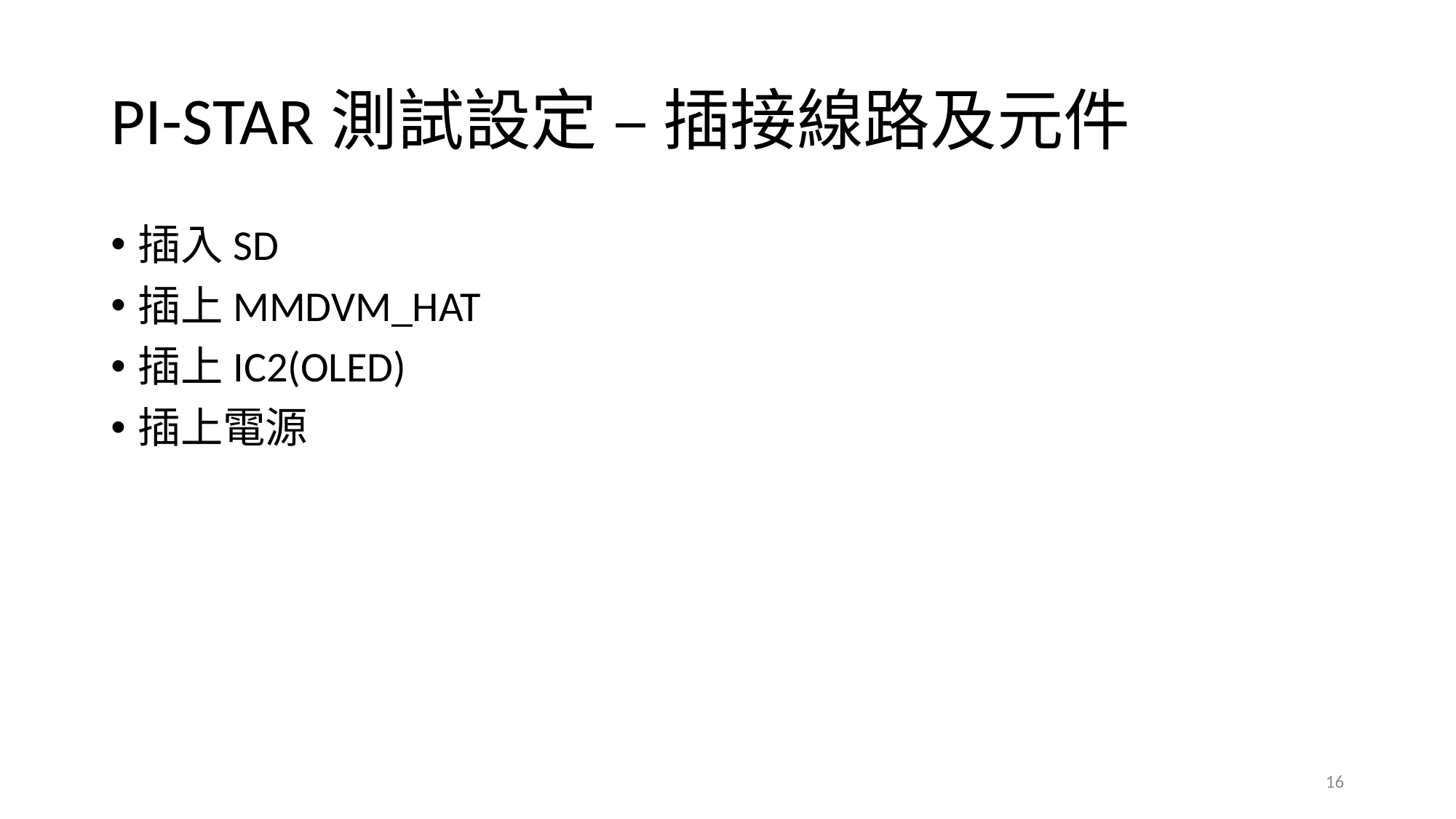

# PI-STAR測試設定 – 插接線路及元件
插入SD
插上MMDVM_HAT
插上IC2(OLED)
插上電源
16